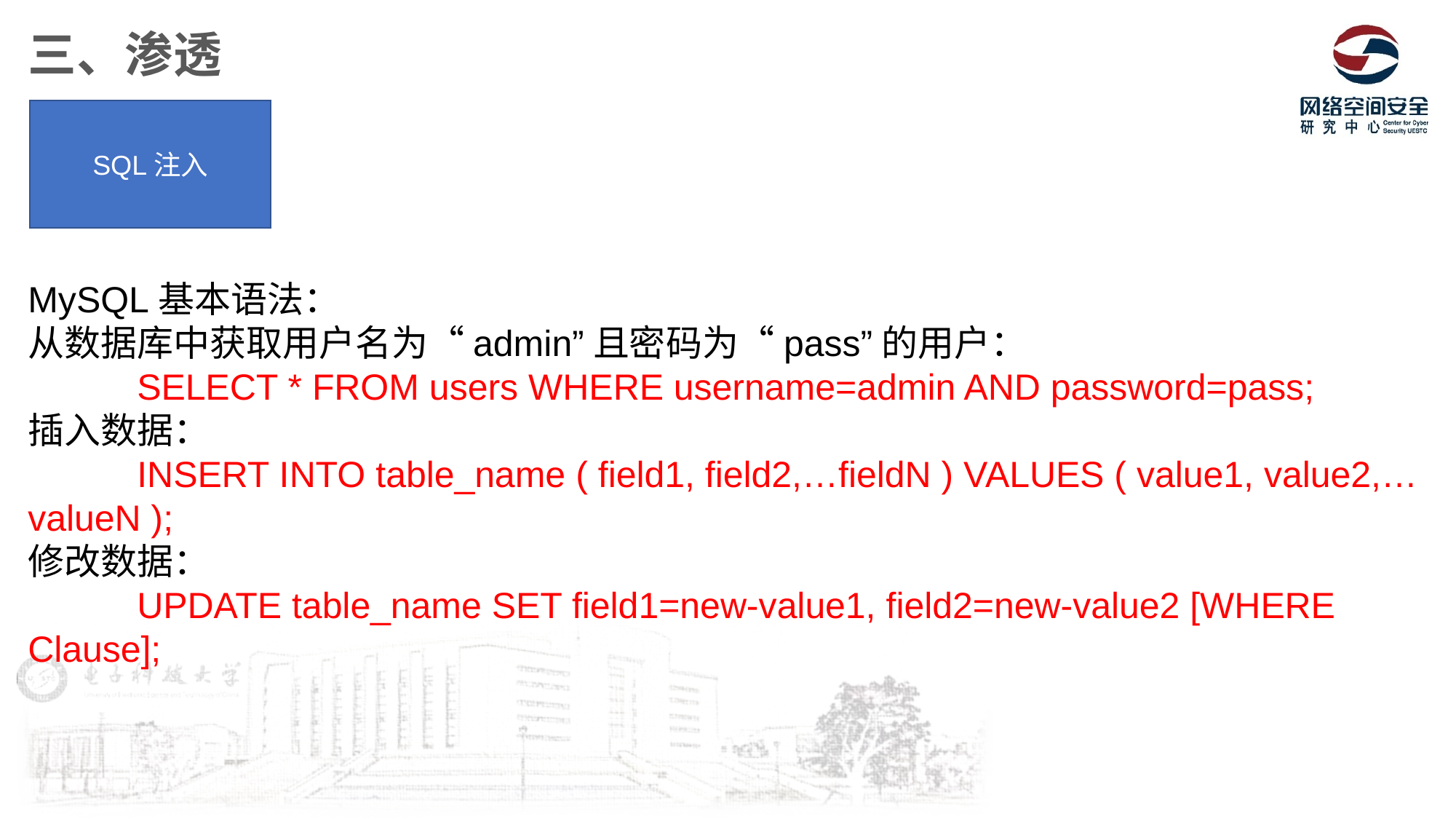

三、渗透
SQL注入
MySQL基本语法：
从数据库中获取用户名为“admin”且密码为“pass”的用户：
	SELECT * FROM users WHERE username=admin AND password=pass;
插入数据：
	INSERT INTO table_name ( field1, field2,…fieldN ) VALUES ( value1, value2,…valueN );
修改数据：
	UPDATE table_name SET field1=new-value1, field2=new-value2 [WHERE Clause];